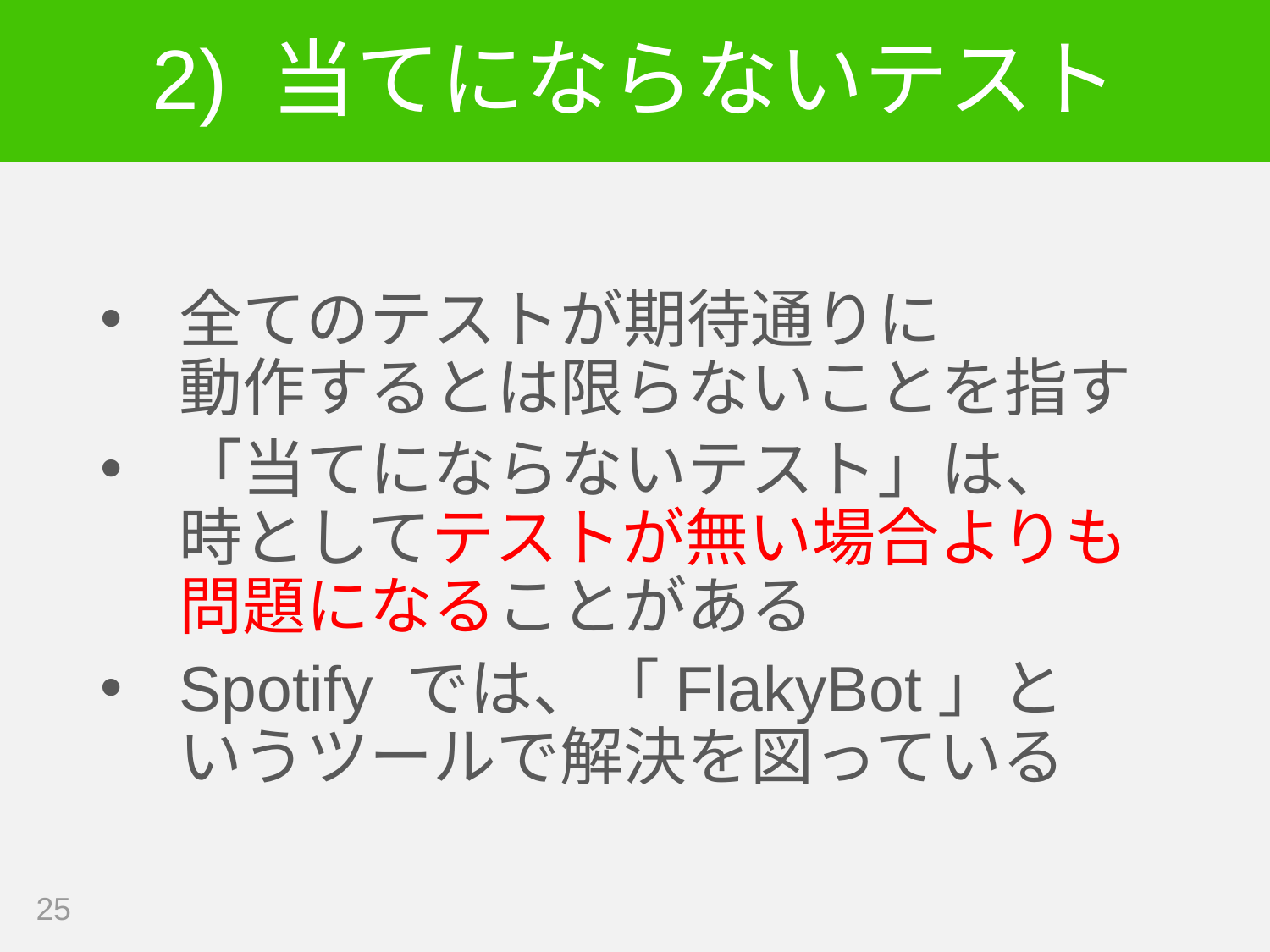

# 2) 当てにならないテスト
全てのテストが期待通りに
動作するとは限らないことを指す
「当てにならないテスト」は、
時としてテストが無い場合よりも
問題になることがある
Spotify では、「FlakyBot」と
いうツールで解決を図っている
25